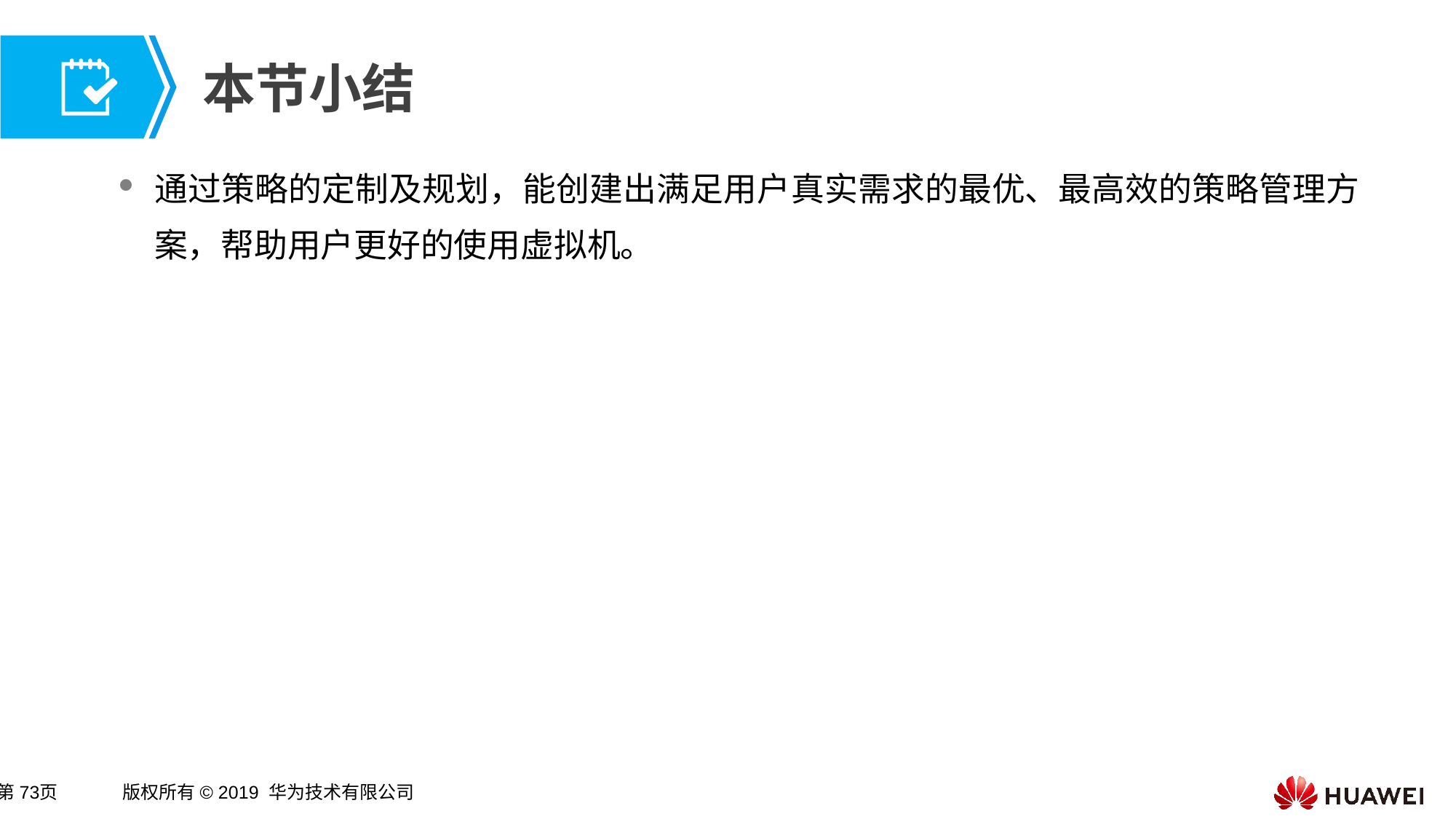

通过策略的定制及规划，能创建出满足用户真实需求的最优、最高效的策略管理方案，帮助用户更好的使用虚拟机。